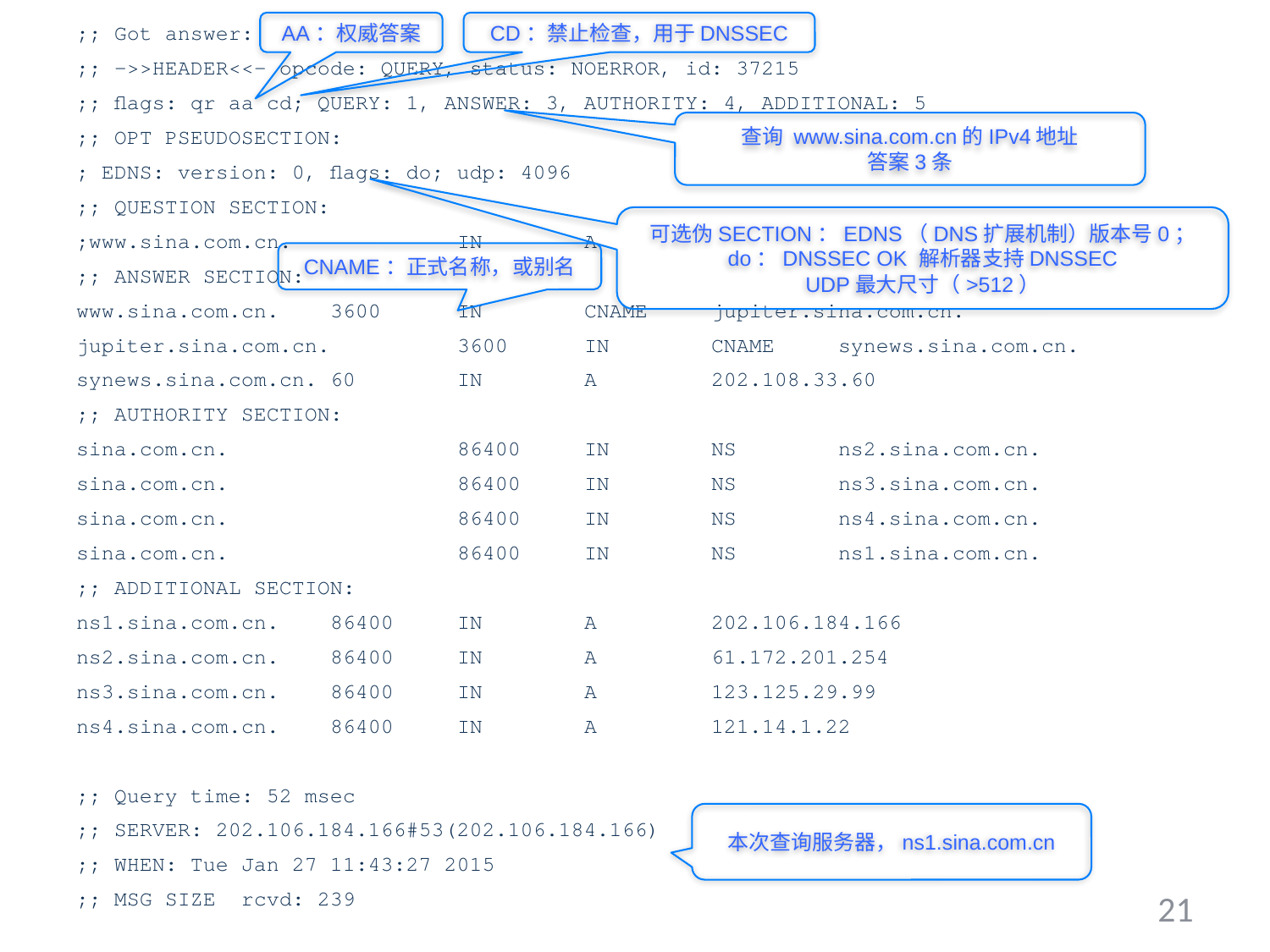

;; Got answer:
;; ->>HEADER<<- opcode: QUERY, status: NOERROR, id: 37215
;; flags: qr aa cd; QUERY: 1, ANSWER: 3, AUTHORITY: 4, ADDITIONAL: 5
;; OPT PSEUDOSECTION:
; EDNS: version: 0, flags: do; udp: 4096
;; QUESTION SECTION:
;www.sina.com.cn.		IN	A
;; ANSWER SECTION:
www.sina.com.cn.	3600	IN	CNAME	jupiter.sina.com.cn.
jupiter.sina.com.cn.	3600	IN	CNAME	synews.sina.com.cn.
synews.sina.com.cn.	60	IN	A	202.108.33.60
;; AUTHORITY SECTION:
sina.com.cn.		86400	IN	NS	ns2.sina.com.cn.
sina.com.cn.		86400	IN	NS	ns3.sina.com.cn.
sina.com.cn.		86400	IN	NS	ns4.sina.com.cn.
sina.com.cn.		86400	IN	NS	ns1.sina.com.cn.
;; ADDITIONAL SECTION:
ns1.sina.com.cn.	86400	IN	A	202.106.184.166
ns2.sina.com.cn.	86400	IN	A	61.172.201.254
ns3.sina.com.cn.	86400	IN	A	123.125.29.99
ns4.sina.com.cn.	86400	IN	A	121.14.1.22

;; Query time: 52 msec
;; SERVER: 202.106.184.166#53(202.106.184.166)
;; WHEN: Tue Jan 27 11:43:27 2015
;; MSG SIZE  rcvd: 239
AA：权威答案
CD：禁止检查，用于DNSSEC
查询 www.sina.com.cn的IPv4地址
答案3条
可选伪SECTION：EDNS（DNS扩展机制）版本号0；
do：DNSSEC OK 解析器支持DNSSEC
UDP最大尺寸（>512）
CNAME：正式名称，或别名
本次查询服务器，ns1.sina.com.cn
21